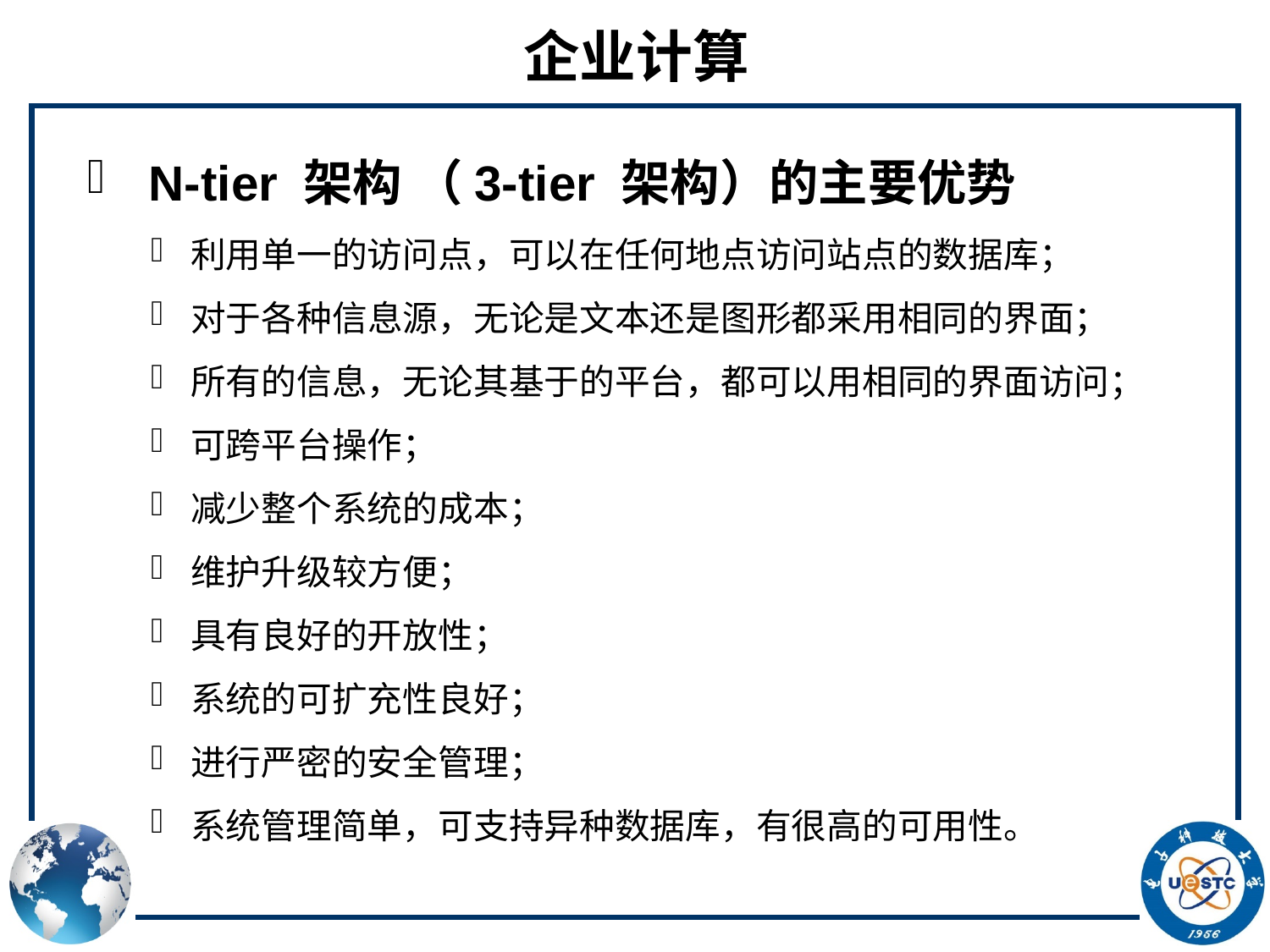

# 企业计算
 N-tier 架构 （3-tier 架构）的主要优势
利用单一的访问点，可以在任何地点访问站点的数据库；
对于各种信息源，无论是文本还是图形都采用相同的界面；
所有的信息，无论其基于的平台，都可以用相同的界面访问；
可跨平台操作；
减少整个系统的成本；
维护升级较方便；
具有良好的开放性；
系统的可扩充性良好；
进行严密的安全管理；
系统管理简单，可支持异种数据库，有很高的可用性。